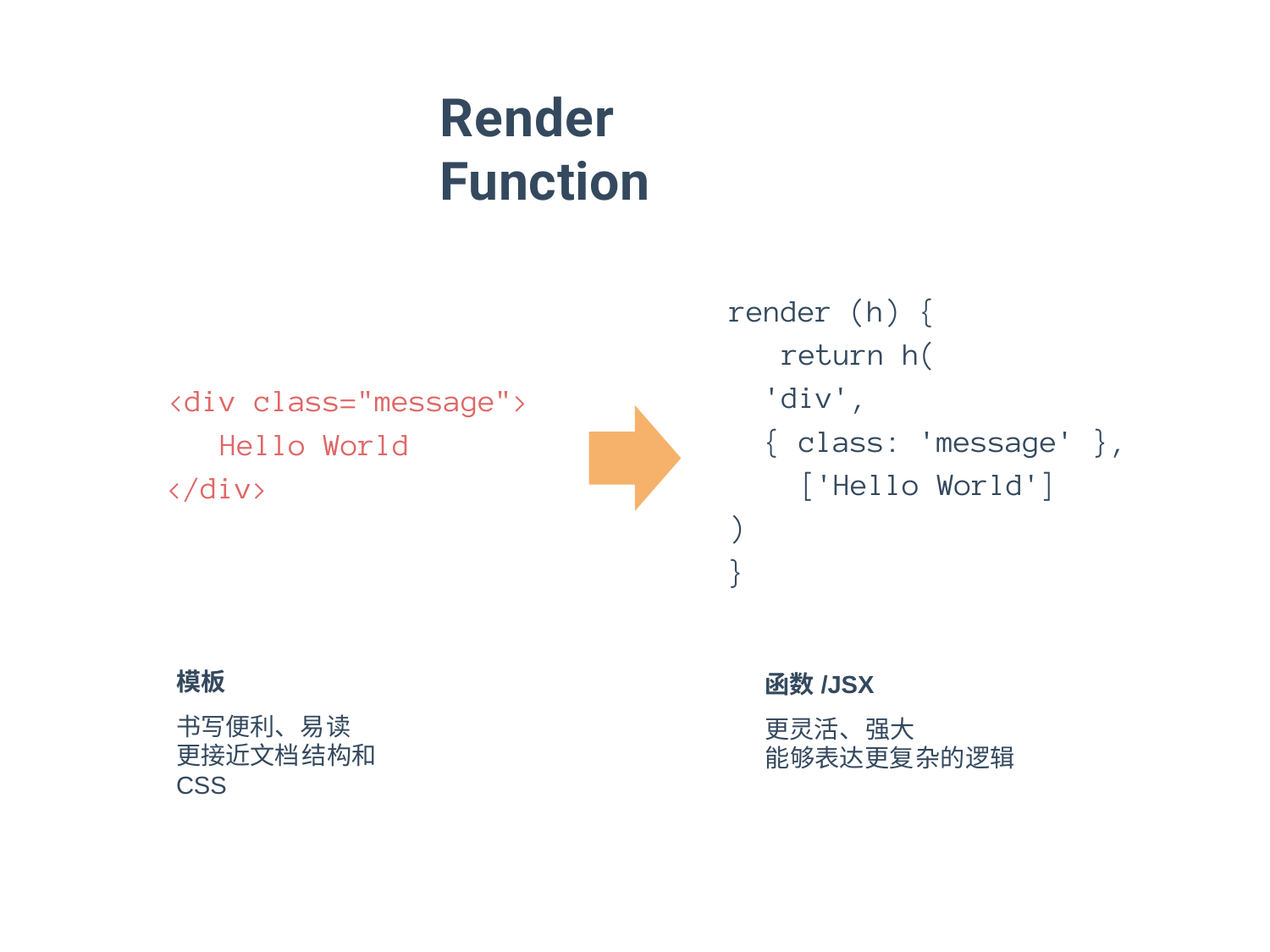

# Render Function
render (h) {  return h(
'div',
{ class: 'message' },  ['Hello World']
)
}

函数/JSX
更灵活、强大
能够表达更复杂的逻辑
<div class="message">  Hello World
</div>

模板
书写便利、易读
更接近文档结构和 CSS